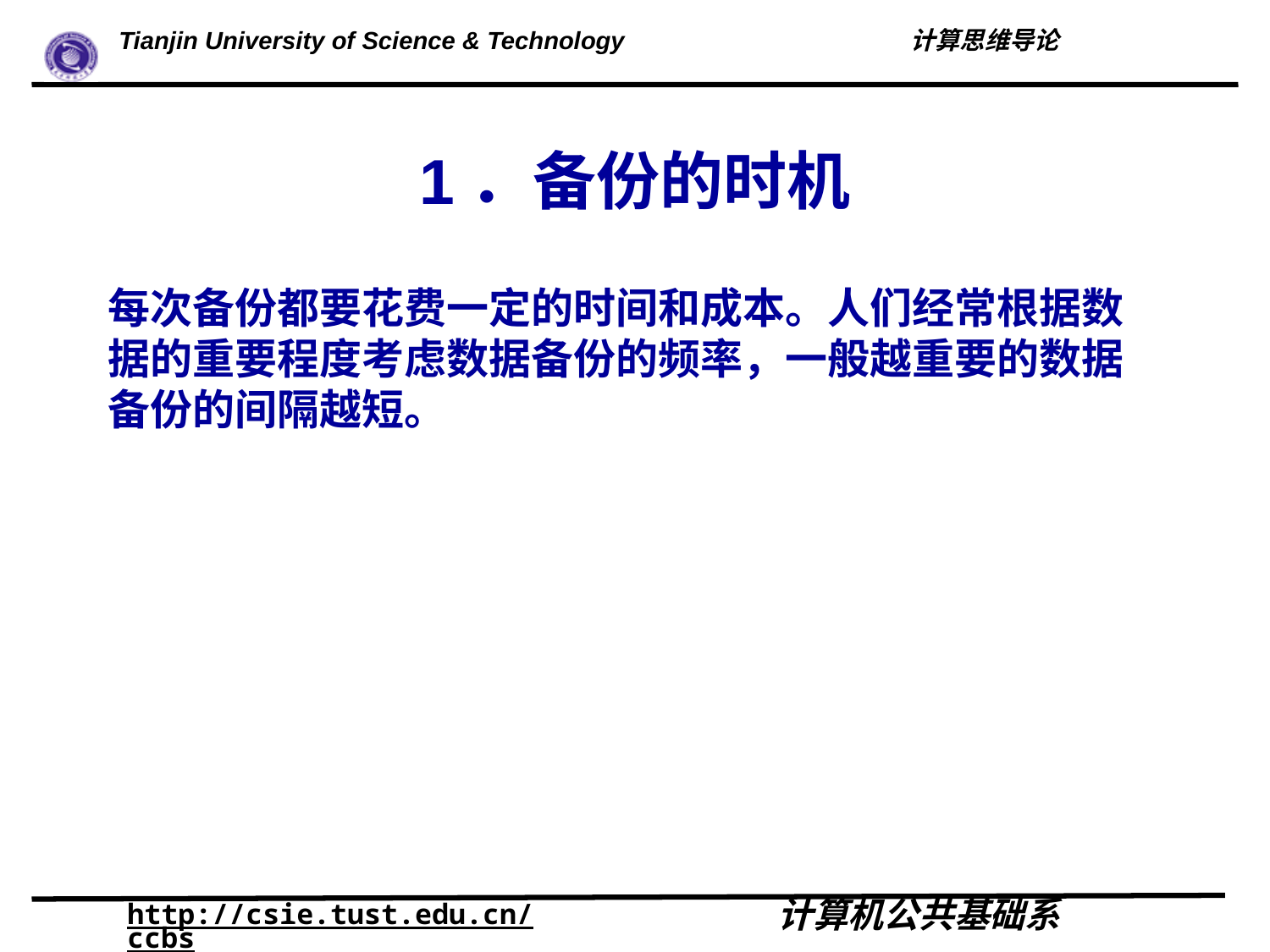

# 1．备份的时机
每次备份都要花费一定的时间和成本。人们经常根据数据的重要程度考虑数据备份的频率，一般越重要的数据备份的间隔越短。